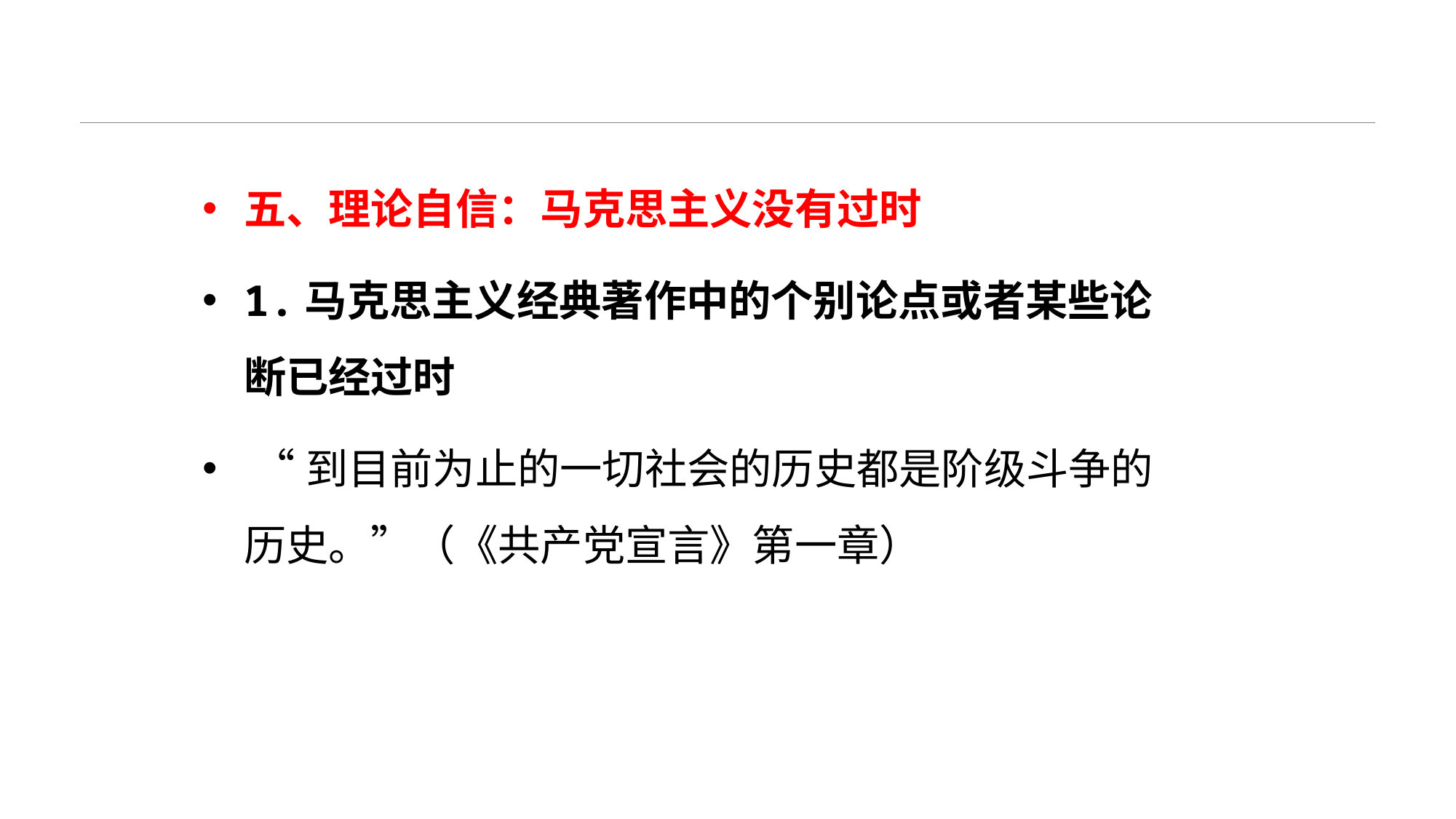

五、理论自信：马克思主义没有过时
1.马克思主义经典著作中的个别论点或者某些论断已经过时
 “到目前为止的一切社会的历史都是阶级斗争的历史。”（《共产党宣言》第一章）